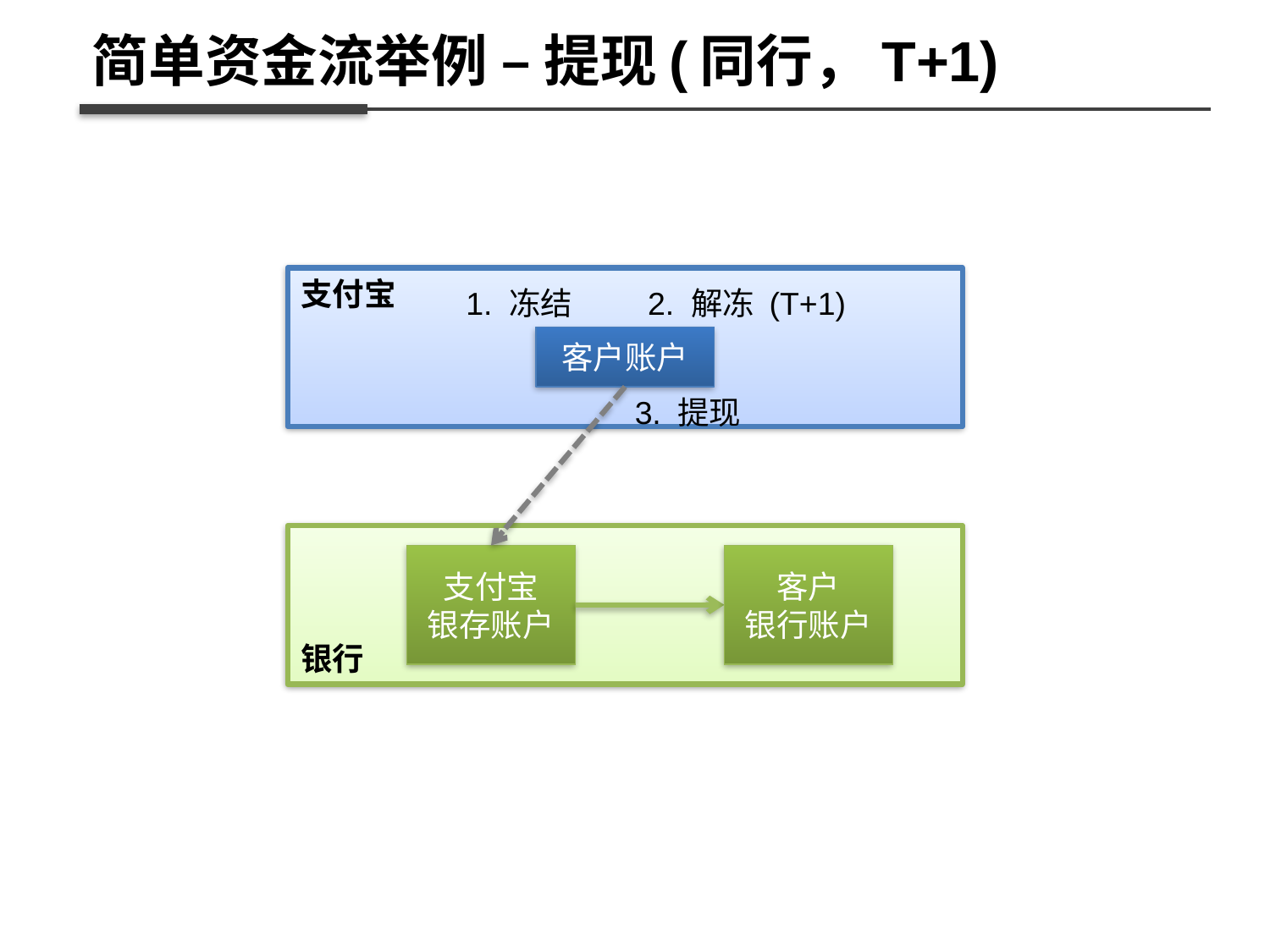

简单资金流举例 – 提现(同行，T+1)

支付宝
1. 冻结
2. 解冻 (T+1)
客户账户
3. 提现

支付宝
银存账户
客户
银行账户
银行